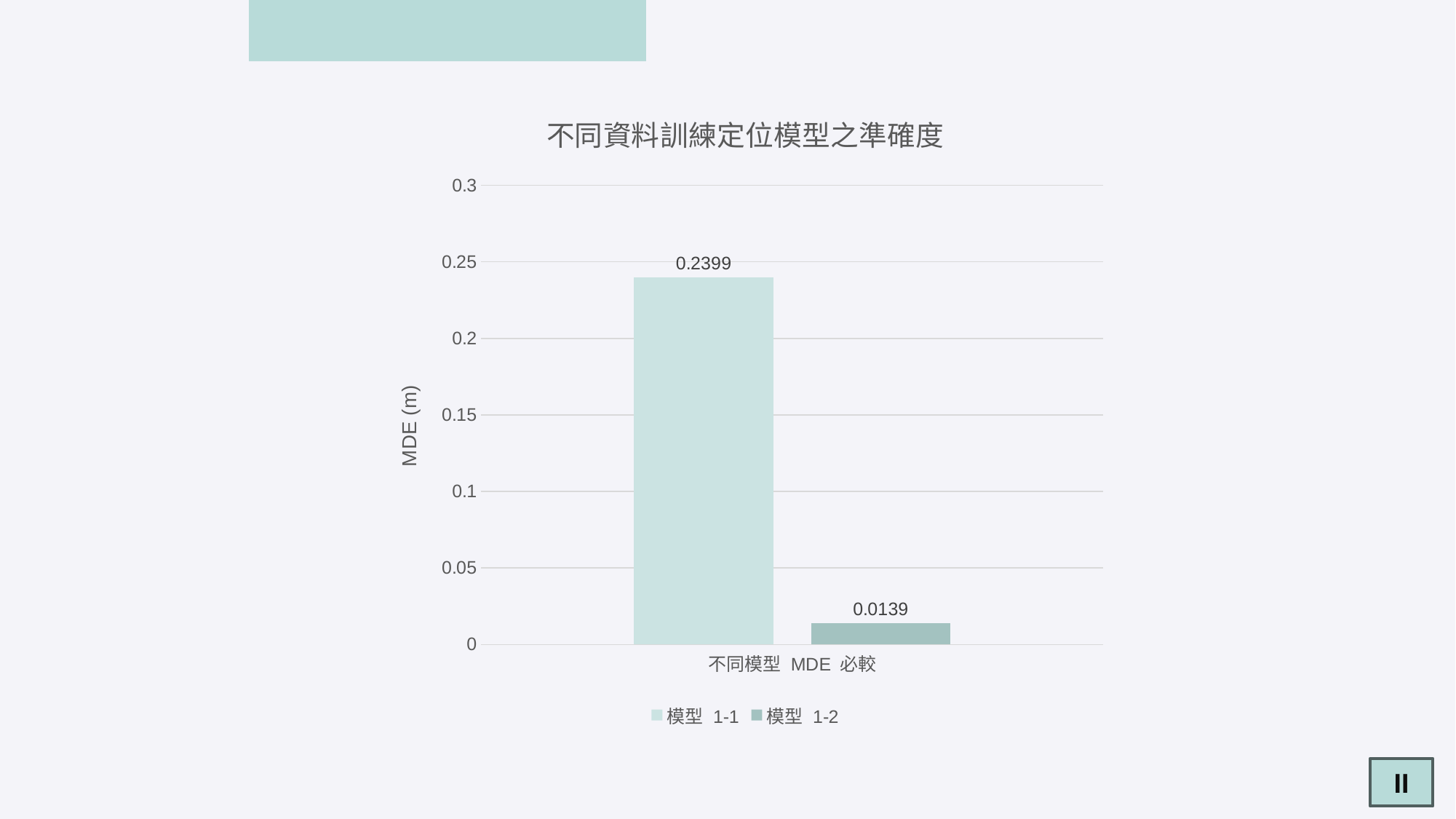

### Chart: 不同資料訓練定位模型之準確度

| Category | 模型 1-1 | 模型 1-2 |
|---|---|---|
| 不同模型 MDE 必較 | 0.2399 | 0.0139 |
II